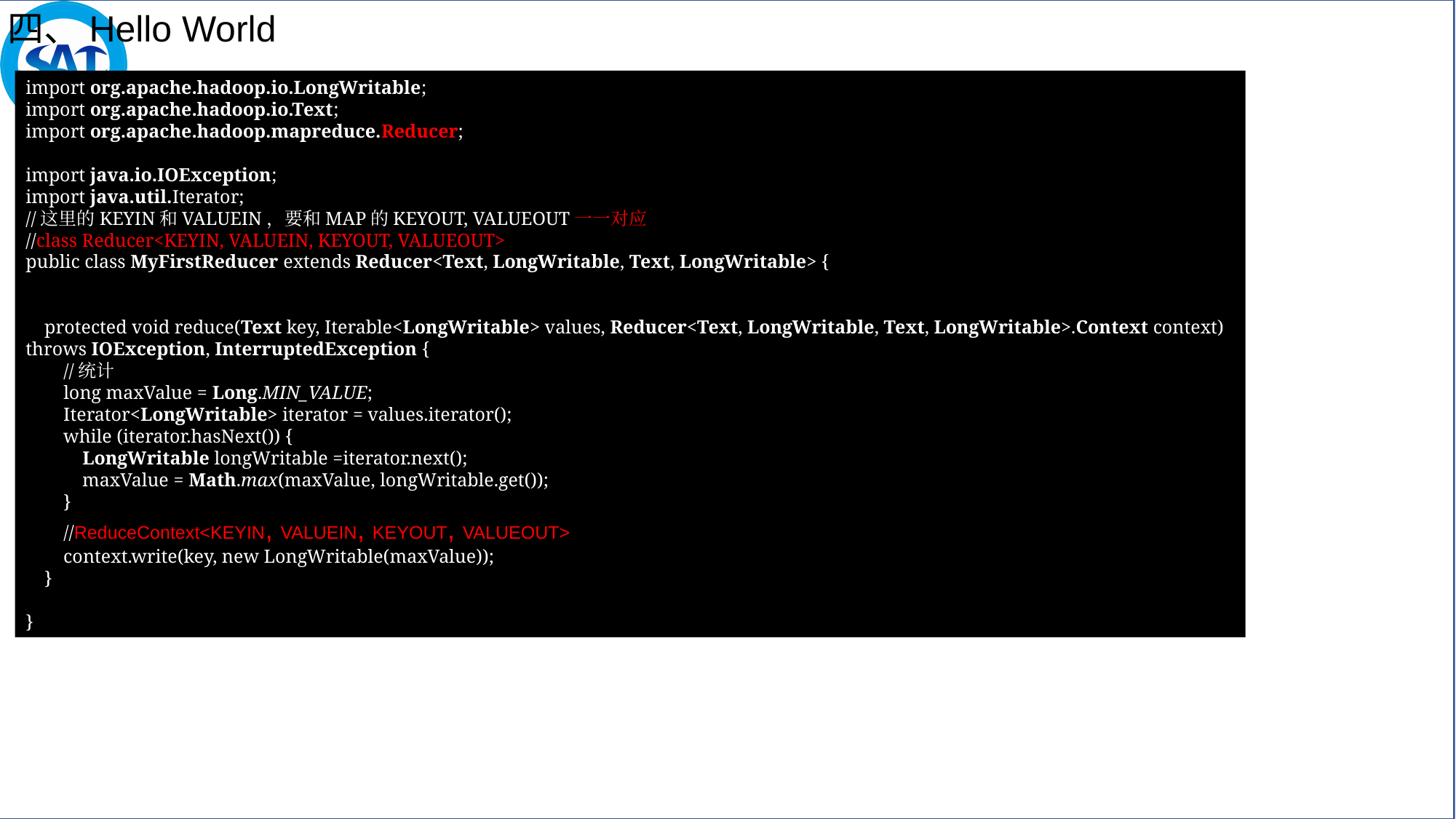

四、Hello World
import org.apache.hadoop.io.LongWritable;
import org.apache.hadoop.io.Text;
import org.apache.hadoop.mapreduce.Reducer;
import java.io.IOException;
import java.util.Iterator;
//这里的KEYIN和VALUEIN，要和MAP的KEYOUT, VALUEOUT一一对应
//class Reducer<KEYIN, VALUEIN, KEYOUT, VALUEOUT>
public class MyFirstReducer extends Reducer<Text, LongWritable, Text, LongWritable> {
    protected void reduce(Text key, Iterable<LongWritable> values, Reducer<Text, LongWritable, Text, LongWritable>.Context context) throws IOException, InterruptedException {
        //统计
        long maxValue = Long.MIN_VALUE;
        Iterator<LongWritable> iterator = values.iterator();
        while (iterator.hasNext()) {
            LongWritable longWritable =iterator.next();
            maxValue = Math.max(maxValue, longWritable.get());
        }
        //ReduceContext<KEYIN, VALUEIN, KEYOUT, VALUEOUT>
        context.write(key, new LongWritable(maxValue));
    }
}